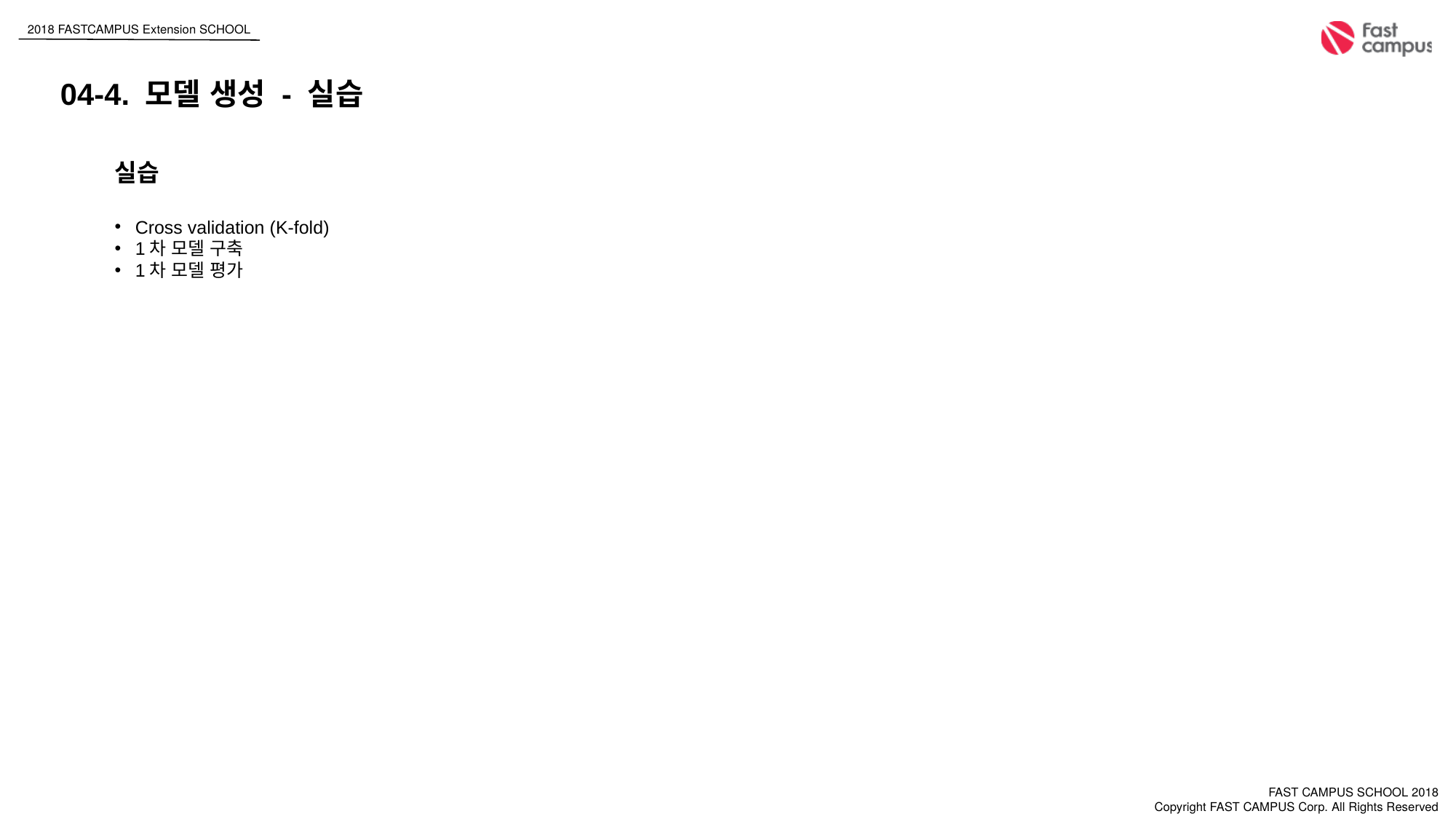

04-4. 모델 생성 - 실습
실습

Cross validation (K-fold)
1차 모델 구축
1차 모델 평가